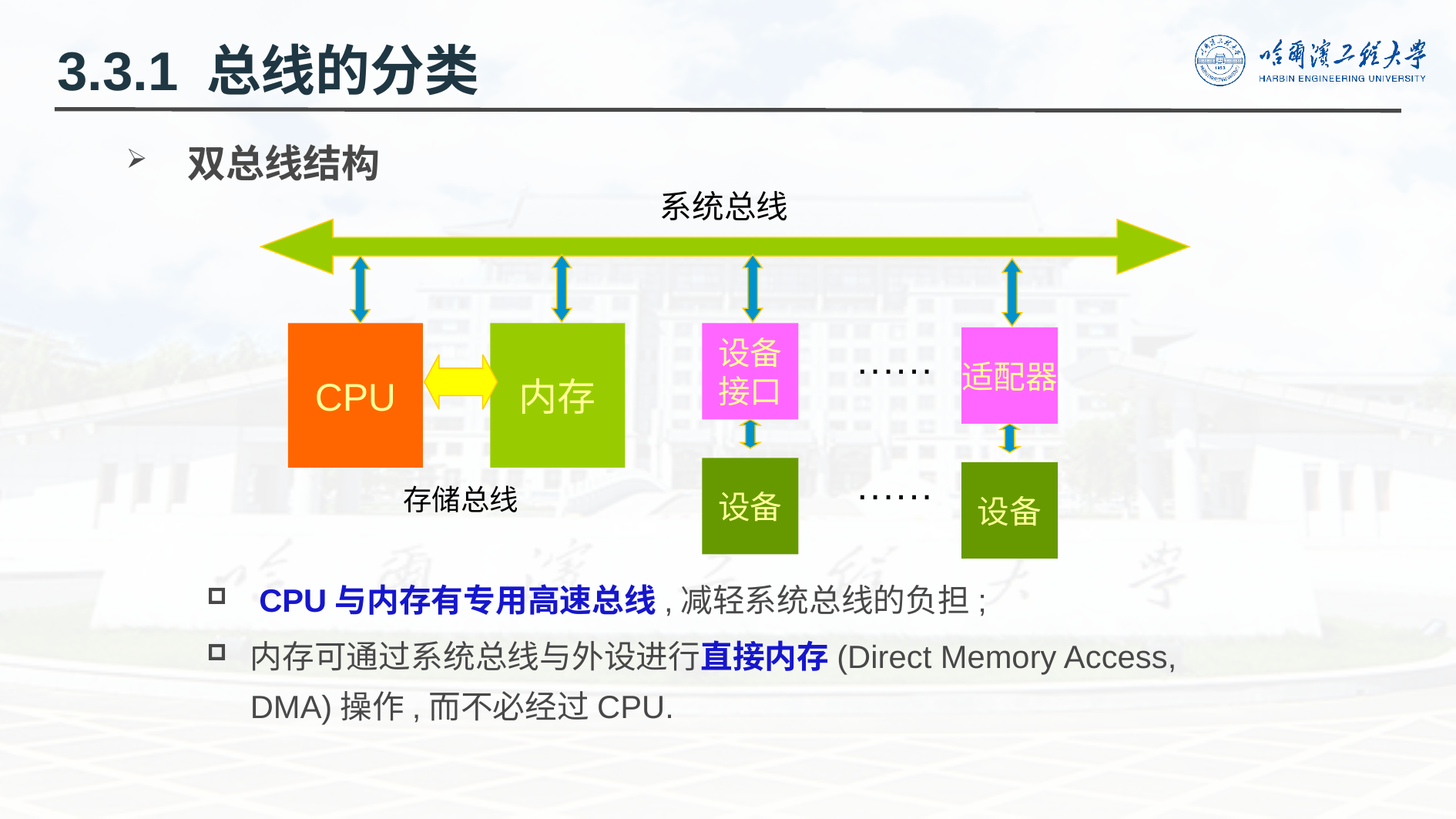

3.3.1 总线的分类
 双总线结构

 系统总线

CPU
内存
设备
接口
适配器
······

设备
设备
······
存储总线
 CPU与内存有专用高速总线,减轻系统总线的负担;
内存可通过系统总线与外设进行直接内存(Direct Memory Access, DMA)操作,而不必经过CPU.